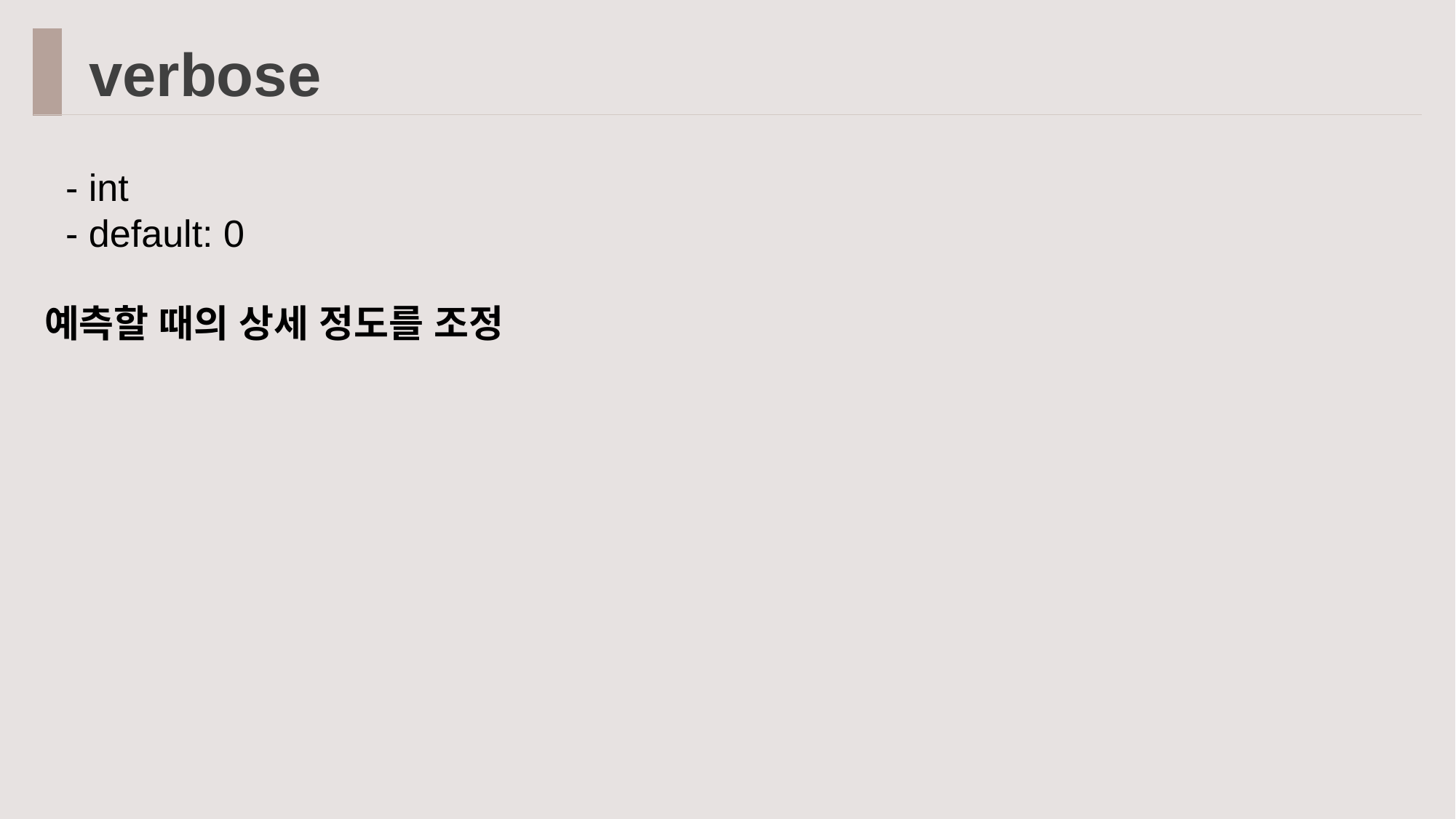

verbose
  - int
  - default: 0

예측할 때의 상세 정도를 조정